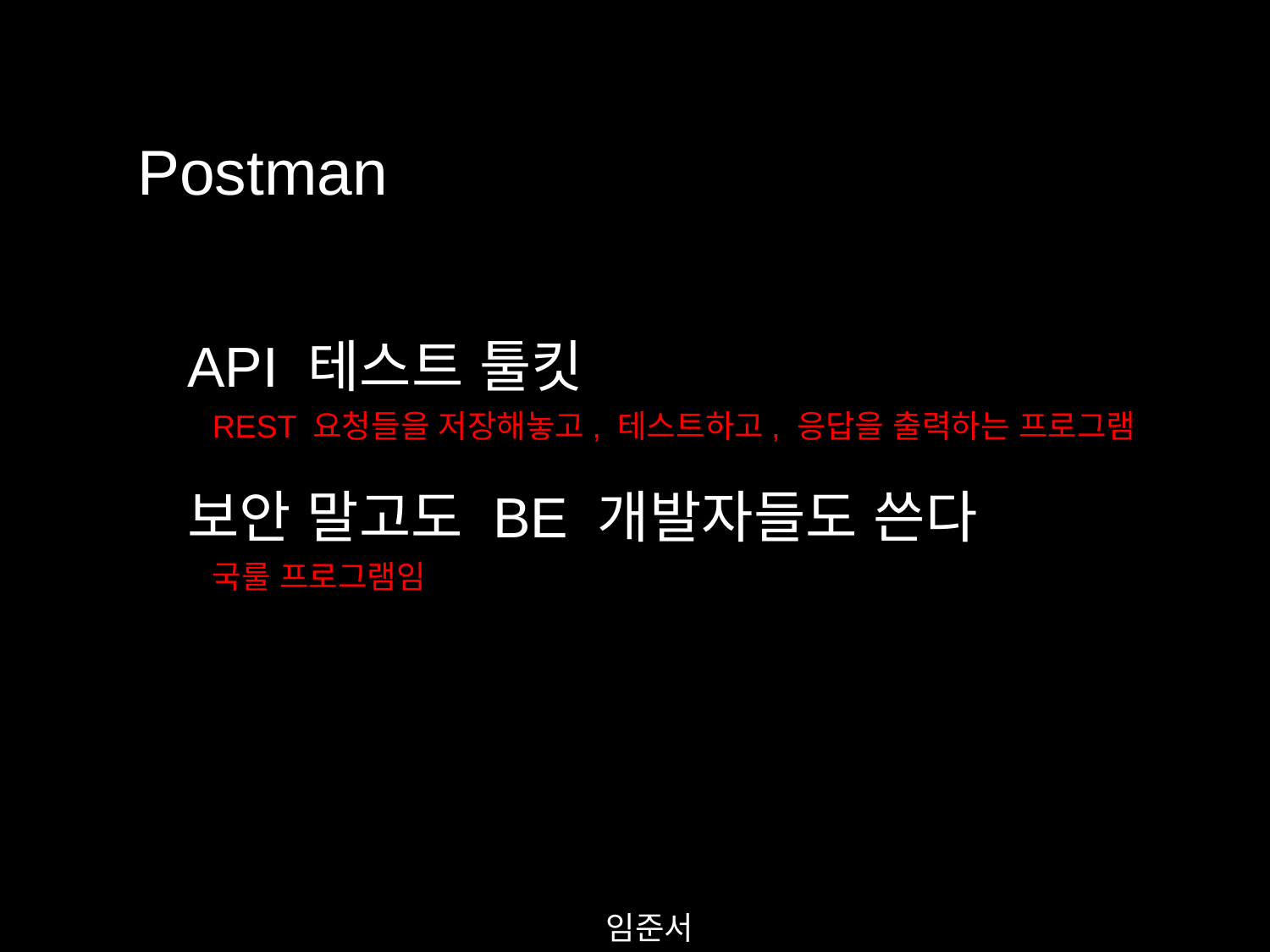

Postman
API 테스트 툴킷
REST 요청들을 저장해놓고, 테스트하고, 응답을 출력하는 프로그램
보안 말고도 BE 개발자들도 쓴다
국룰 프로그램임